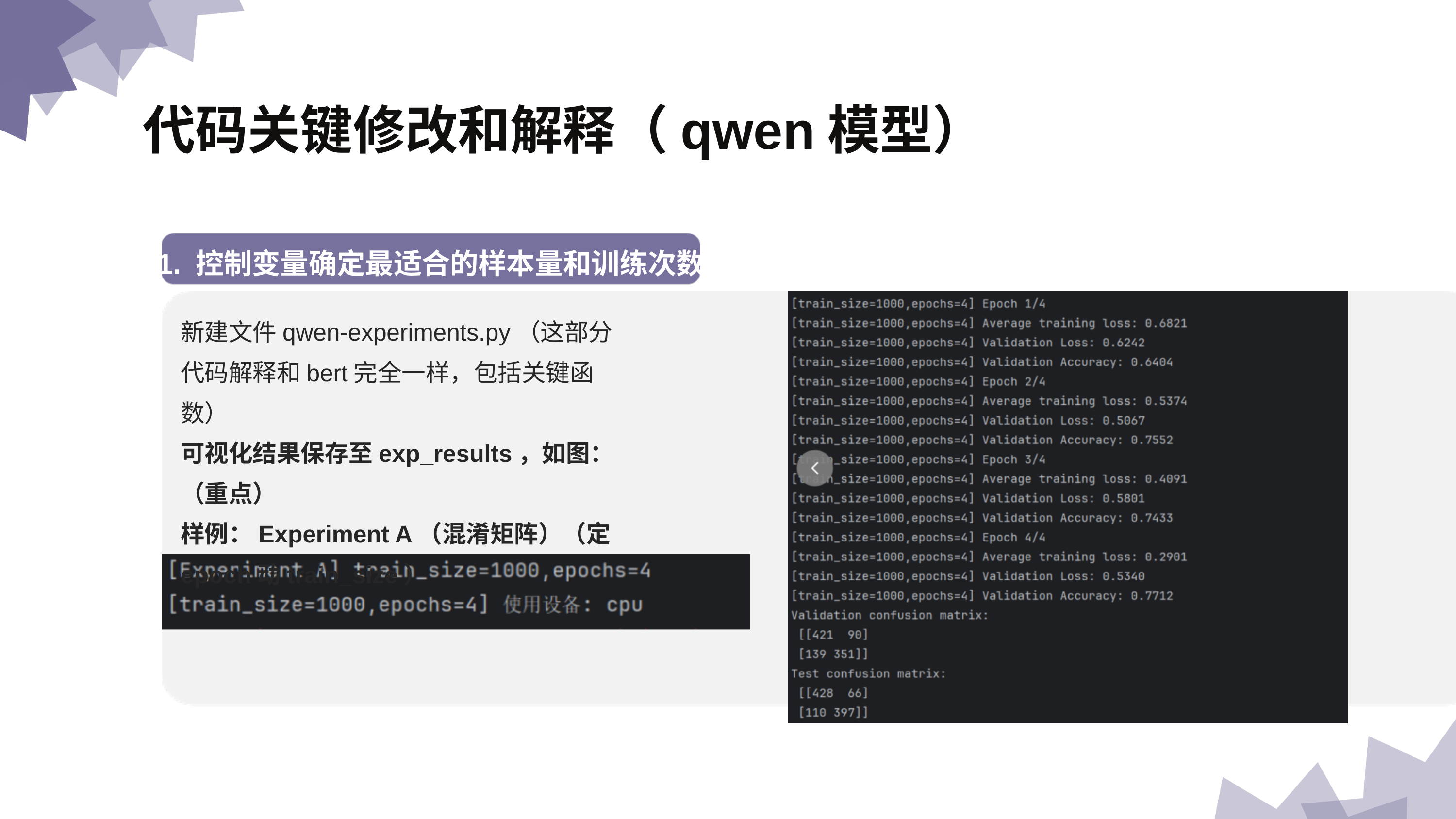

代码关键修改和解释（qwen模型）

1. 控制变量确定最适合的样本量和训练次数

新建文件qwen-experiments.py（这部分代码解释和bert完全一样，包括关键函数）
可视化结果保存至exp_results，如图：（重点）
样例：Experiment A（混淆矩阵）（定epoch动train_size）